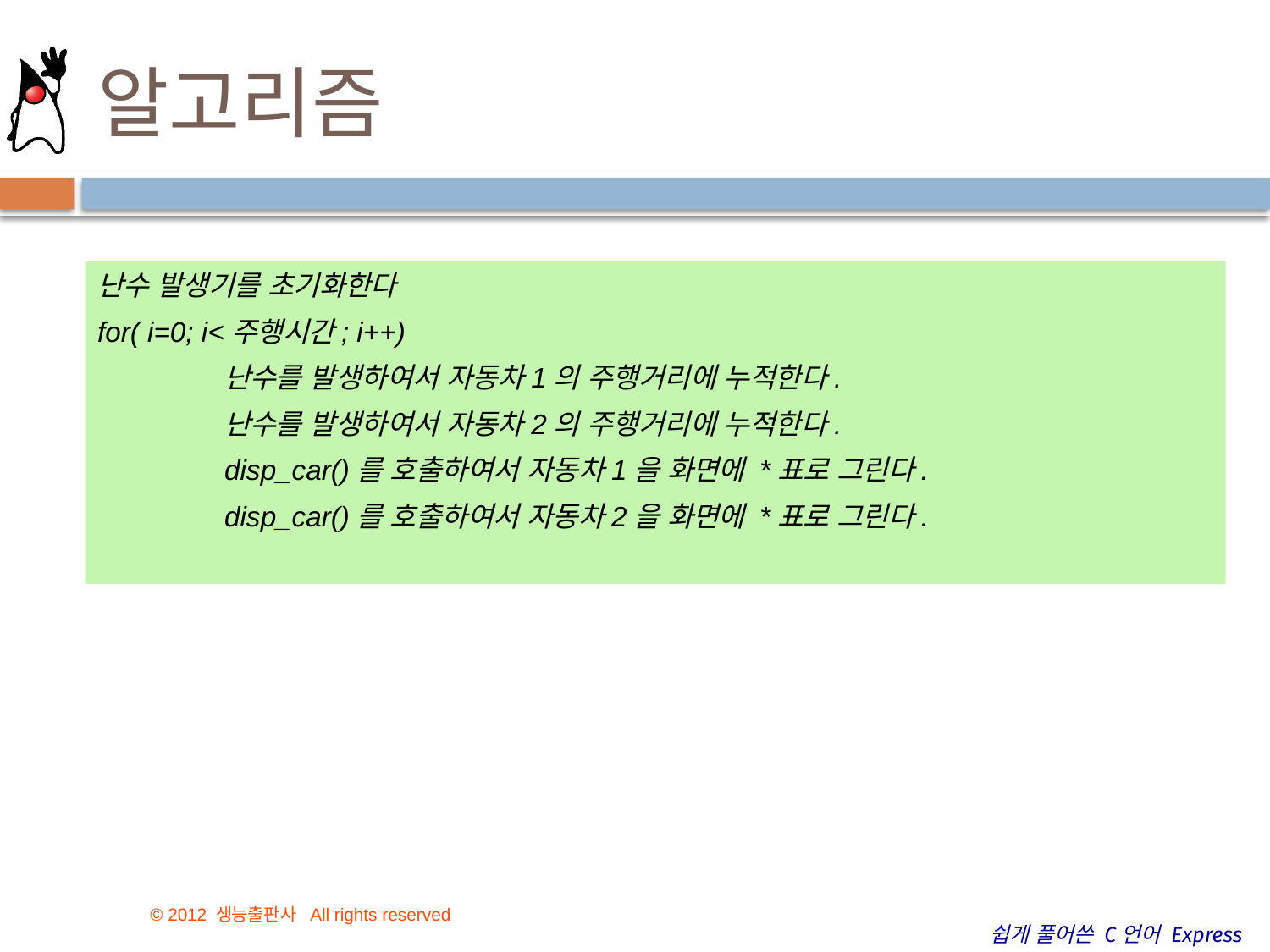

# 알고리즘
난수 발생기를 초기화한다
for( i=0; i<주행시간; i++)
	난수를 발생하여서 자동차1의 주행거리에 누적한다.
	난수를 발생하여서 자동차2의 주행거리에 누적한다.
	disp_car()를 호출하여서 자동차1을 화면에 *표로 그린다.
	disp_car()를 호출하여서 자동차2을 화면에 *표로 그린다.